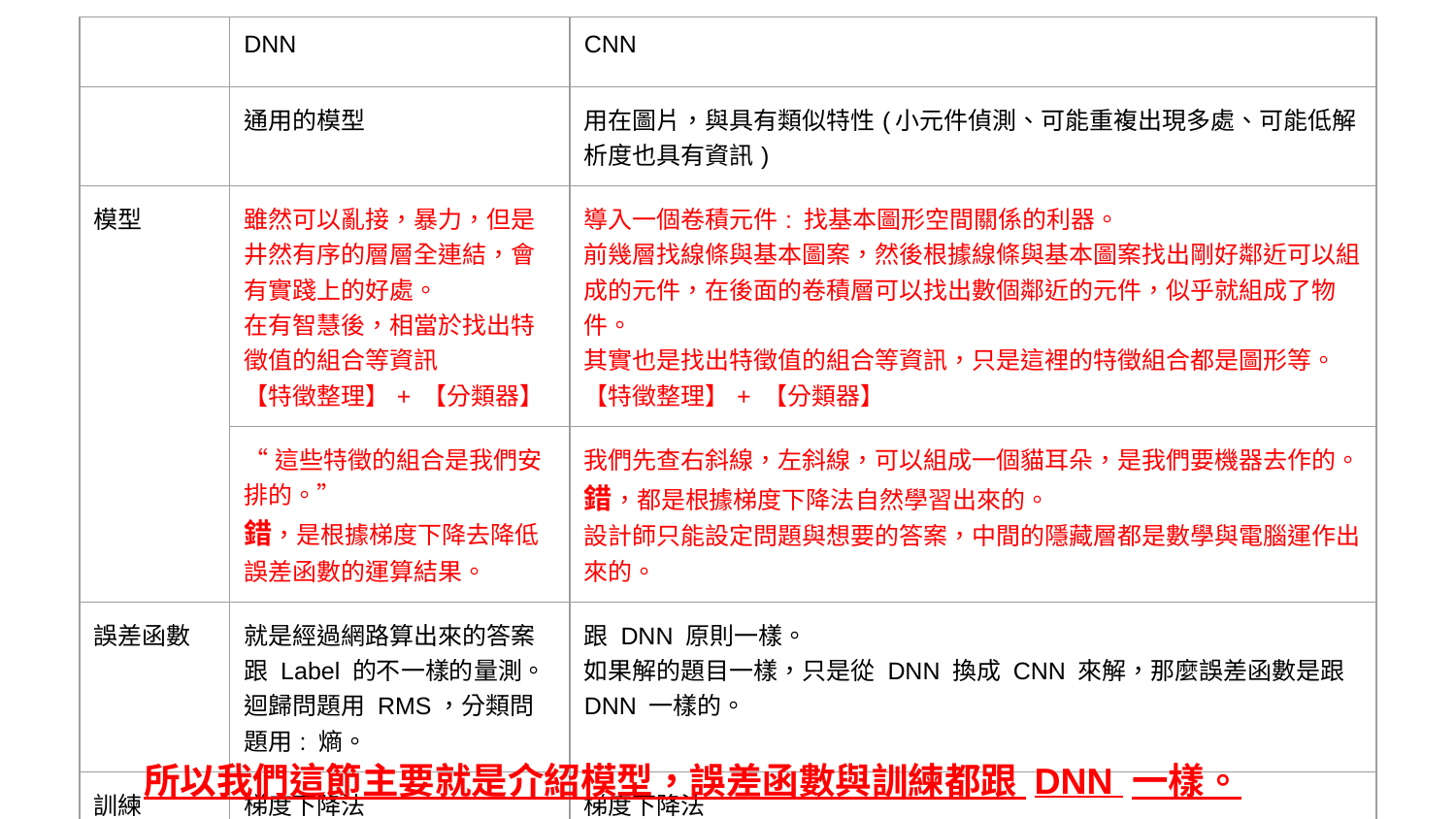

|  | DNN | CNN |
| --- | --- | --- |
|  | 通用的模型 | 用在圖片，與具有類似特性(小元件偵測、可能重複出現多處、可能低解析度也具有資訊) |
| 模型 | 雖然可以亂接，暴力，但是井然有序的層層全連結，會有實踐上的好處。 在有智慧後，相當於找出特徵值的組合等資訊 【特徵整理】+ 【分類器】 | 導入一個卷積元件: 找基本圖形空間關係的利器。 前幾層找線條與基本圖案，然後根據線條與基本圖案找出剛好鄰近可以組成的元件，在後面的卷積層可以找出數個鄰近的元件，似乎就組成了物件。 其實也是找出特徵值的組合等資訊，只是這裡的特徵組合都是圖形等。 【特徵整理】+ 【分類器】 |
|  | “這些特徵的組合是我們安排的。” 錯，是根據梯度下降去降低誤差函數的運算結果。 | 我們先查右斜線，左斜線，可以組成一個貓耳朵，是我們要機器去作的。 錯，都是根據梯度下降法自然學習出來的。 設計師只能設定問題與想要的答案，中間的隱藏層都是數學與電腦運作出來的。 |
| 誤差函數 | 就是經過網路算出來的答案跟 Label 的不一樣的量測。 迴歸問題用 RMS，分類問題用: 熵。 | 跟 DNN 原則一樣。 如果解的題目一樣，只是從 DNN 換成 CNN 來解，那麼誤差函數是跟 DNN 一樣的。 |
| 訓練 | 梯度下降法 | 梯度下降法 |
所以我們這節主要就是介紹模型，誤差函數與訓練都跟 DNN 一樣。